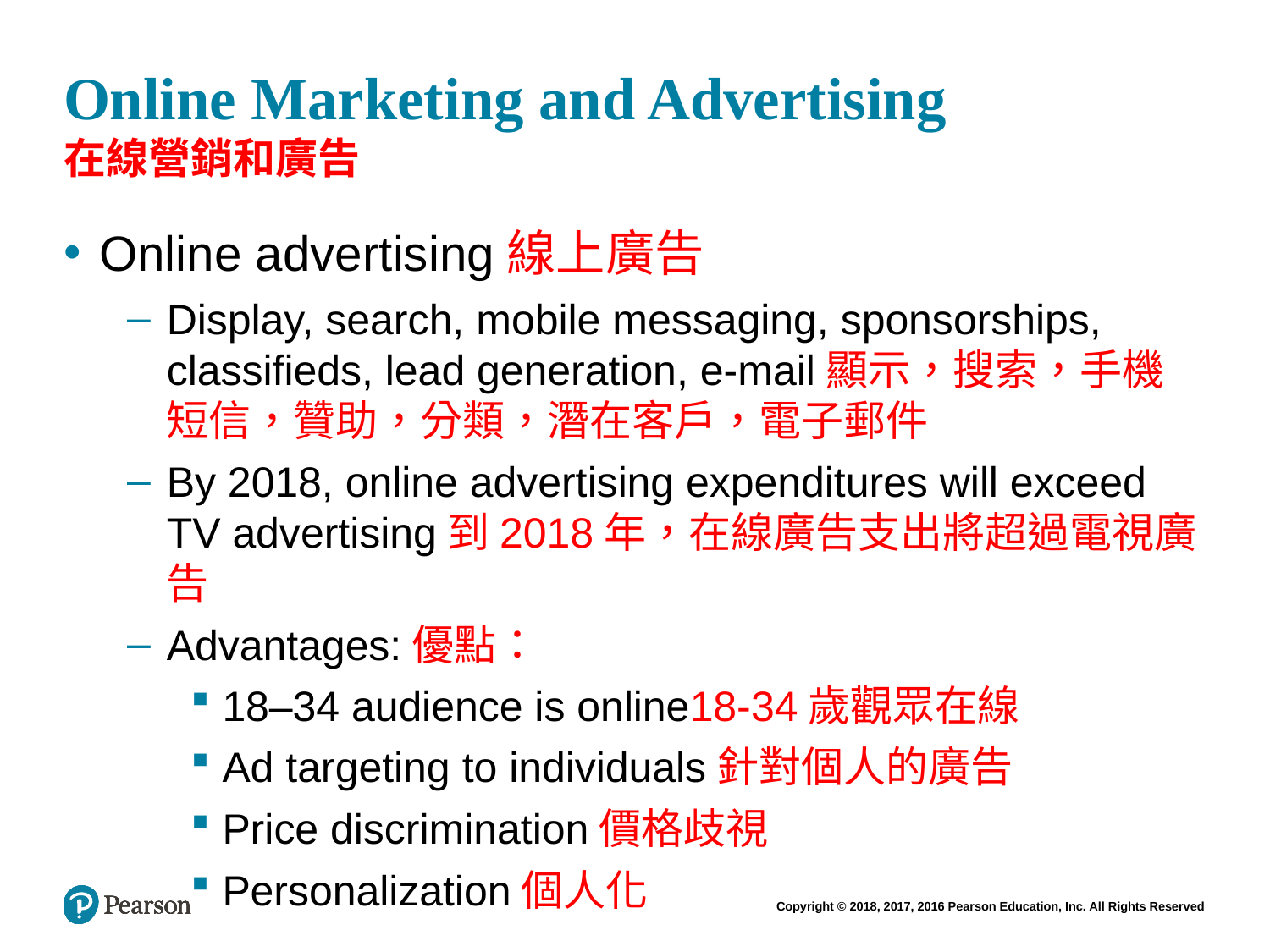

# Online Marketing and Advertising 在線營銷和廣告
Online advertising線上廣告
Display, search, mobile messaging, sponsorships, classifieds, lead generation, e-mail顯示，搜索，手機短信，贊助，分類，潛在客戶，電子郵件
By 2018, online advertising expenditures will exceed TV advertising到2018年，在線廣告支出將超過電視廣告
Advantages:優點：
18–34 audience is online18-34歲觀眾在線
Ad targeting to individuals針對個人的廣告
Price discrimination價格歧視
Personalization個人化